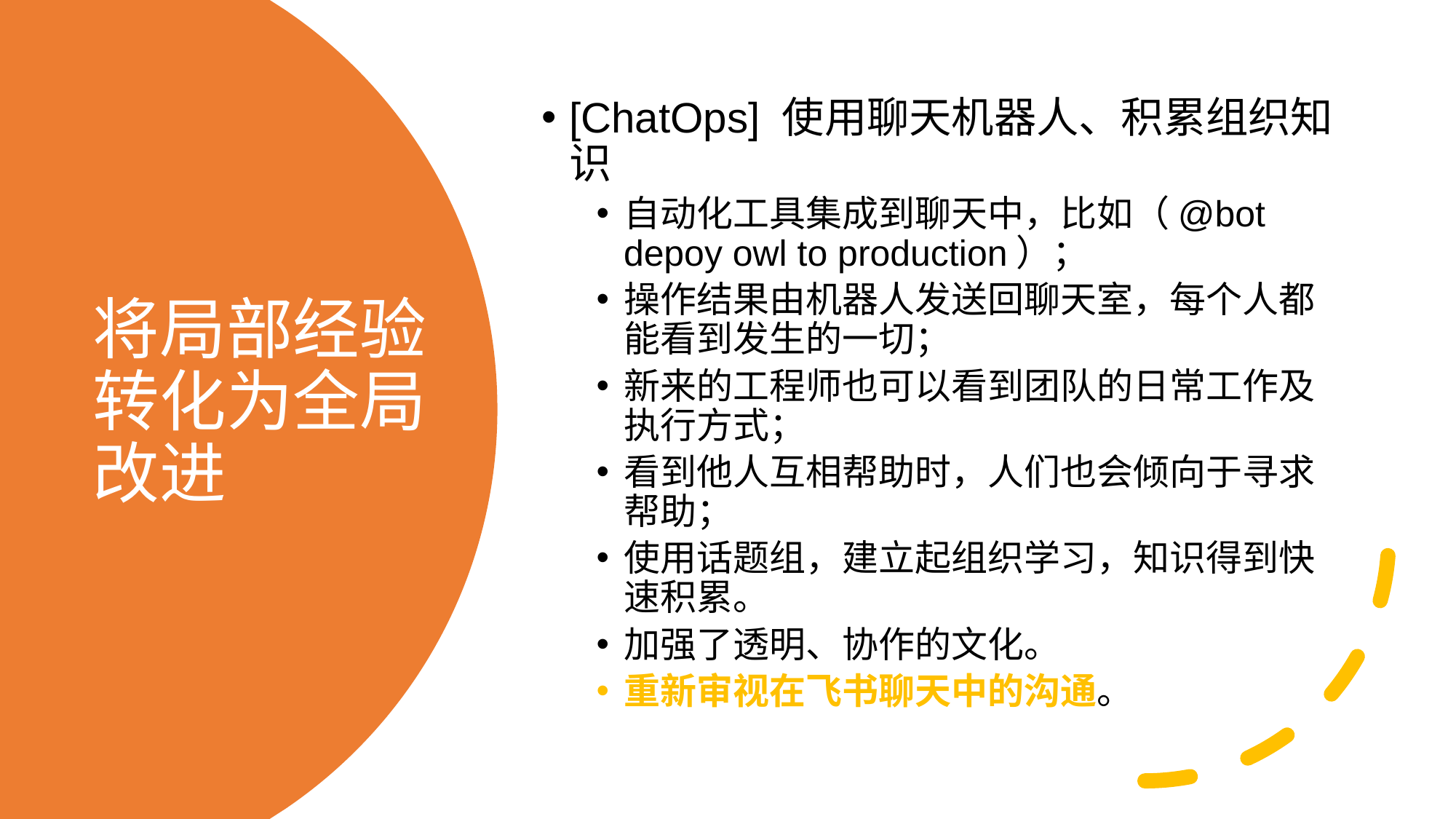

[ChatOps] 使用聊天机器人、积累组织知识
自动化工具集成到聊天中，比如（@bot depoy owl to production）；
操作结果由机器人发送回聊天室，每个人都能看到发生的一切；
新来的工程师也可以看到团队的日常工作及执行方式；
看到他人互相帮助时，人们也会倾向于寻求帮助；
使用话题组，建立起组织学习，知识得到快速积累。
加强了透明、协作的文化。
重新审视在飞书聊天中的沟通。
# 将局部经验转化为全局改进